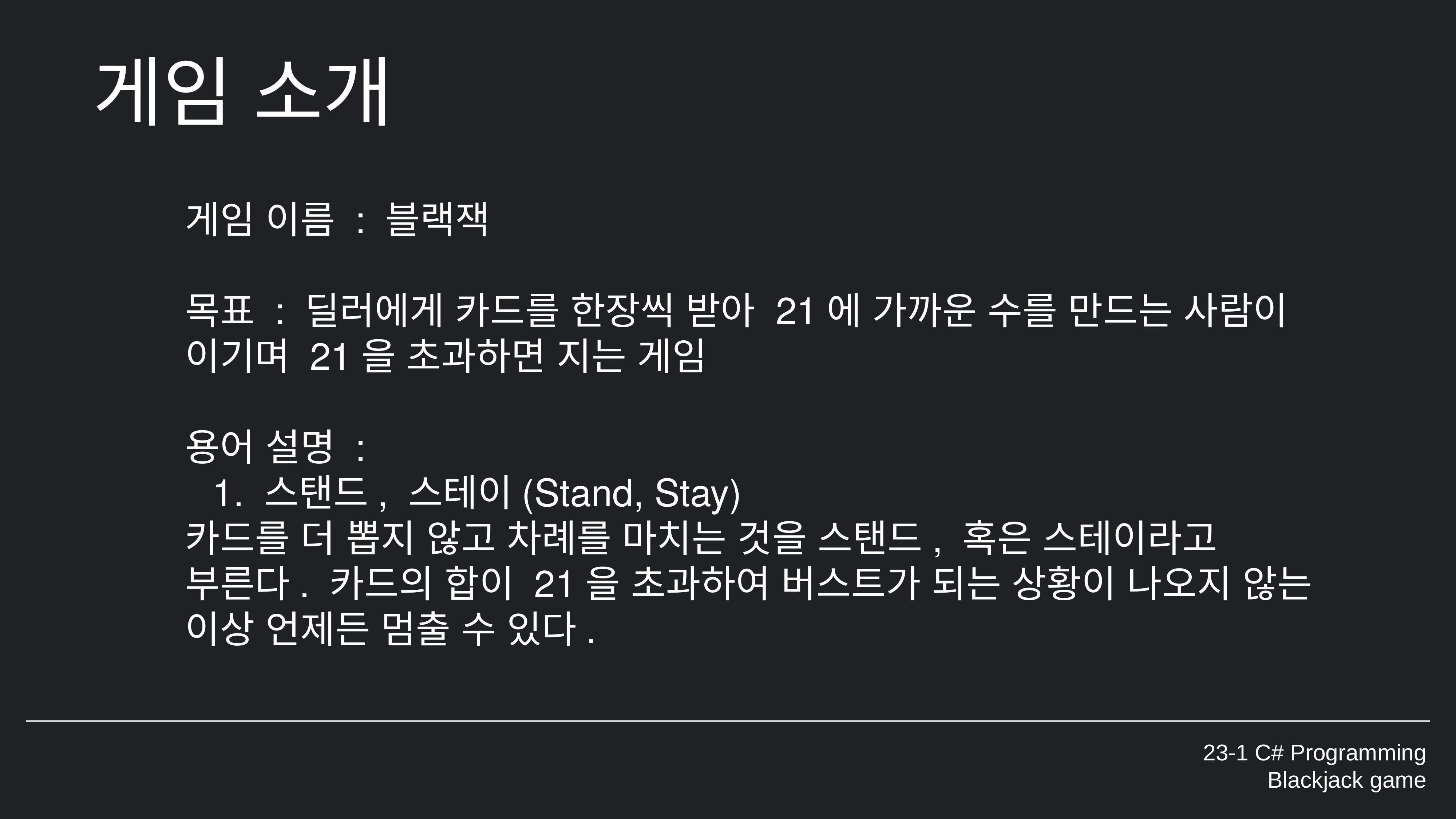

게임 소개
게임 이름 : 블랙잭

목표 : 딜러에게 카드를 한장씩 받아 21에 가까운 수를 만드는 사람이 이기며 21을 초과하면 지는 게임

용어 설명 :
1. 스탠드, 스테이(Stand, Stay)
카드를 더 뽑지 않고 차례를 마치는 것을 스탠드, 혹은 스테이라고 부른다. 카드의 합이 21을 초과하여 버스트가 되는 상황이 나오지 않는 이상 언제든 멈출 수 있다.

23-1 C# Programming
Blackjack game